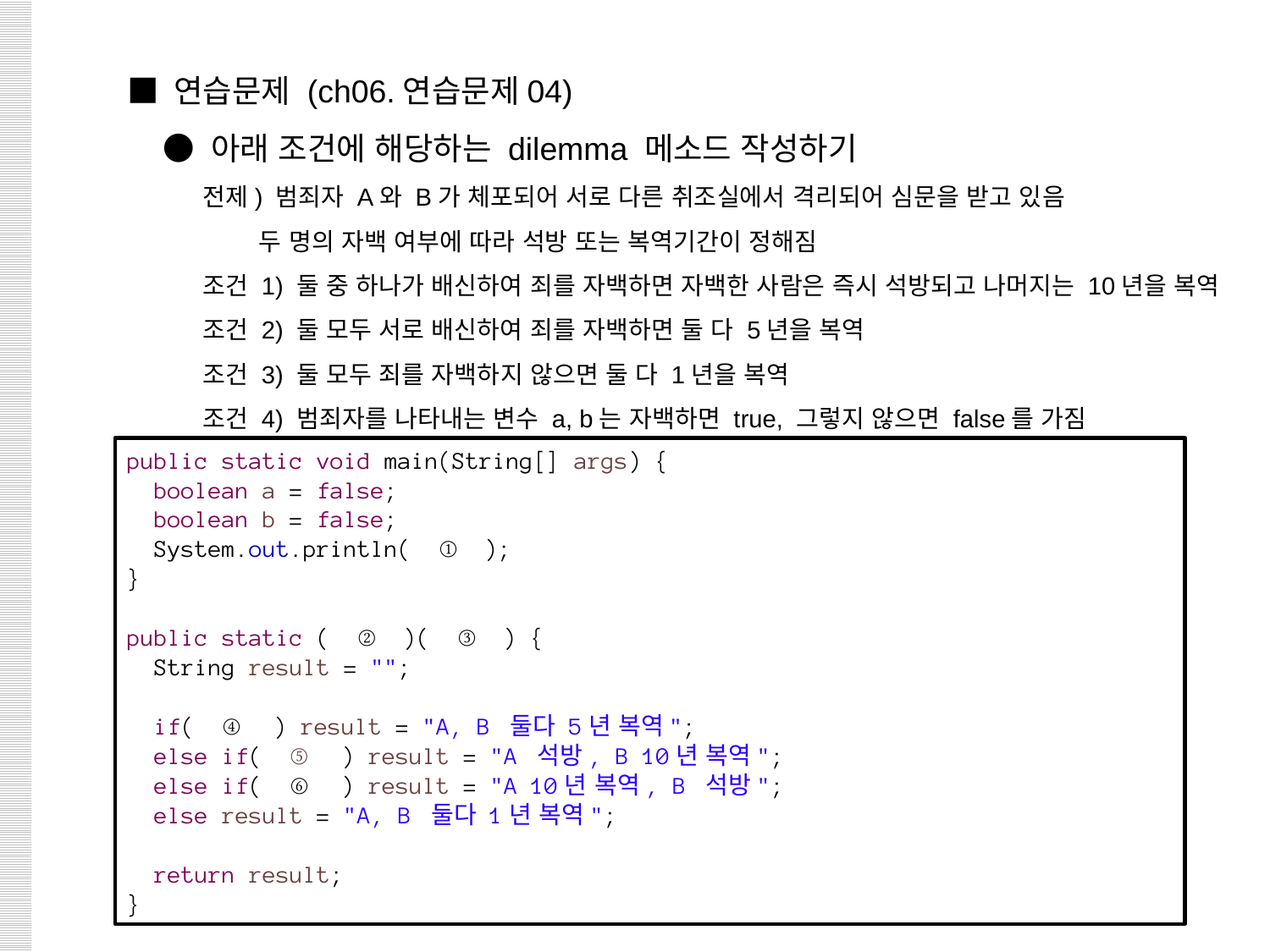

■ 연습문제 (ch06.연습문제04)
    ● 아래 조건에 해당하는 dilemma 메소드 작성하기
          전제) 범죄자 A와 B가 체포되어 서로 다른 취조실에서 격리되어 심문을 받고 있음
                  두 명의 자백 여부에 따라 석방 또는 복역기간이 정해짐
          조건 1) 둘 중 하나가 배신하여 죄를 자백하면 자백한 사람은 즉시 석방되고 나머지는 10년을 복역
          조건 2) 둘 모두 서로 배신하여 죄를 자백하면 둘 다 5년을 복역
          조건 3) 둘 모두 죄를 자백하지 않으면 둘 다 1년을 복역
          조건 4) 범죄자를 나타내는 변수 a, b는 자백하면 true, 그렇지 않으면 false를 가짐
public static void main(String[] args) {
  boolean a = false;
  boolean b = false;
  System.out.println(  ①  );
}

public static (  ②  )(  ③  ) {
  String result = "";

  if(  ④  ) result = "A, B 둘다 5년 복역";
  else if(  ⑤  ) result = "A 석방, B 10년 복역";
  else if(  ⑥  ) result = "A 10년 복역, B 석방";
  else result = "A, B 둘다 1년 복역";

  return result;
}